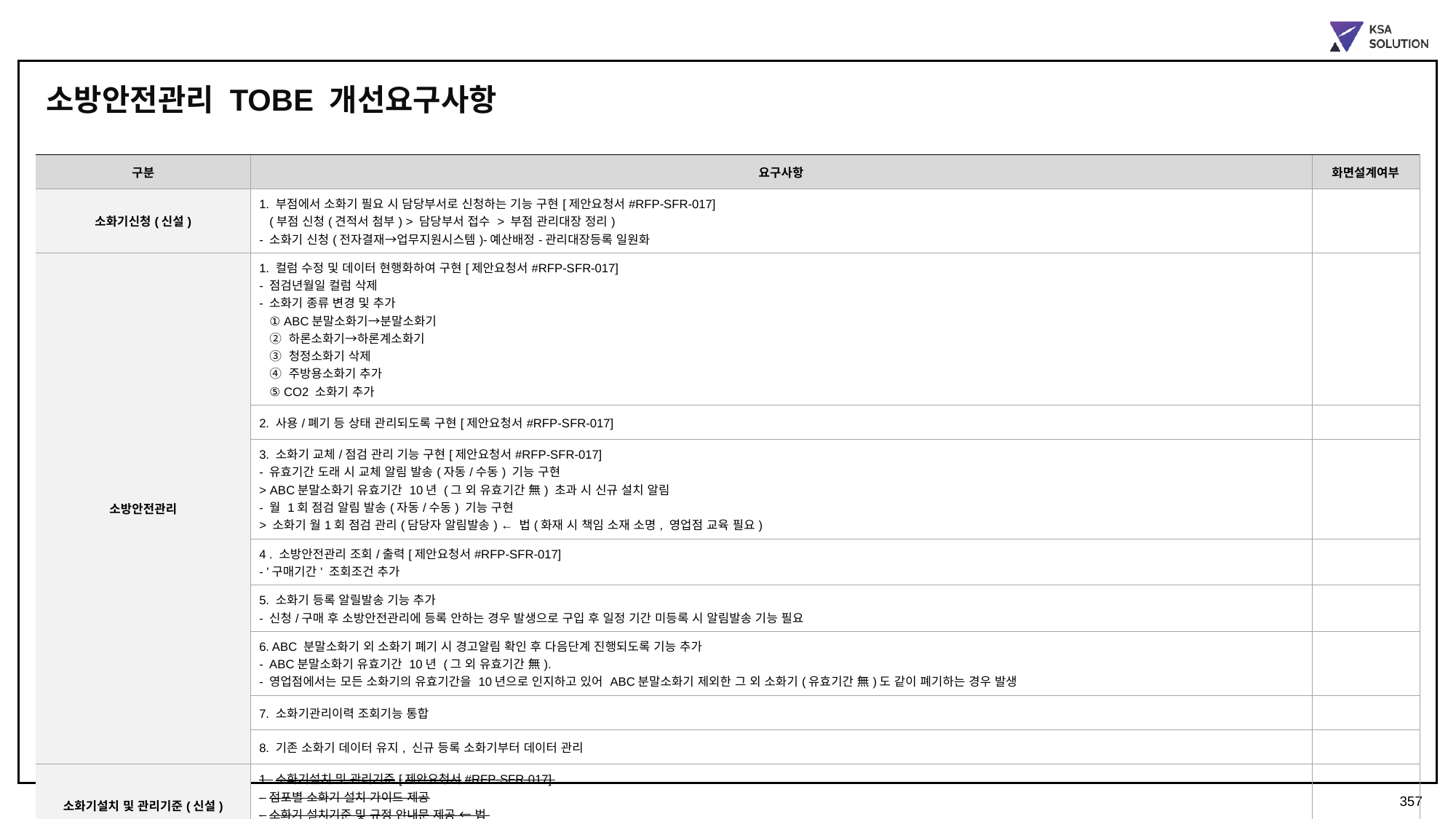

소방안전관리 TOBE 개선요구사항
| 구분 | 요구사항 | 화면설계여부 |
| --- | --- | --- |
| 소화기신청(신설) | 1. 부점에서 소화기 필요 시 담당부서로 신청하는 기능 구현[제안요청서#RFP-SFR-017] (부점 신청(견적서 첨부) > 담당부서 접수 > 부점 관리대장 정리) - 소화기 신청(전자결재→업무지원시스템)-예산배정-관리대장등록 일원화 |  |
| 소방안전관리 | 1. 컬럼 수정 및 데이터 현행화하여 구현[제안요청서#RFP-SFR-017] - 점검년월일 컬럼 삭제 - 소화기 종류 변경 및 추가 ① ABC분말소화기→분말소화기 ② 하론소화기→하론계소화기 ③ 청정소화기 삭제 ④ 주방용소화기 추가 ⑤ CO2 소화기 추가 |  |
|  | 2. 사용/폐기 등 상태 관리되도록 구현[제안요청서#RFP-SFR-017] |  |
|  | 3. 소화기 교체/점검 관리 기능 구현[제안요청서#RFP-SFR-017] - 유효기간 도래 시 교체 알림 발송(자동/수동) 기능 구현 > ABC분말소화기 유효기간 10년 (그 외 유효기간 無) 초과 시 신규 설치 알림 - 월 1회 점검 알림 발송(자동/수동) 기능 구현 > 소화기 월1회 점검 관리(담당자 알림발송) ← 법(화재 시 책임 소재 소명, 영업점 교육 필요) |  |
|  | 4 . 소방안전관리 조회/출력[제안요청서#RFP-SFR-017] - '구매기간' 조회조건 추가 |  |
|  | 5. 소화기 등록 알릴발송 기능 추가 - 신청/구매 후 소방안전관리에 등록 안하는 경우 발생으로 구입 후 일정 기간 미등록 시 알림발송 기능 필요 |  |
|  | 6. ABC 분말소화기 외 소화기 폐기 시 경고알림 확인 후 다음단계 진행되도록 기능 추가 - ABC분말소화기 유효기간 10년 (그 외 유효기간 無). - 영업점에서는 모든 소화기의 유효기간을 10년으로 인지하고 있어 ABC분말소화기 제외한 그 외 소화기(유효기간 無)도 같이 폐기하는 경우 발생 |  |
|  | 7. 소화기관리이력 조회기능 통합 |  |
|  | 8. 기존 소화기 데이터 유지, 신규 등록 소화기부터 데이터 관리 |  |
| 소화기설치 및 관리기준(신설) | 1. 소화기설치 및 관리기준[제안요청서#RFP-SFR-017] - 점포별 소화기 설치 가이드 제공 - 소화기 설치기준 및 규정 안내문 제공 ← 법 메뉴 삭제 |  |